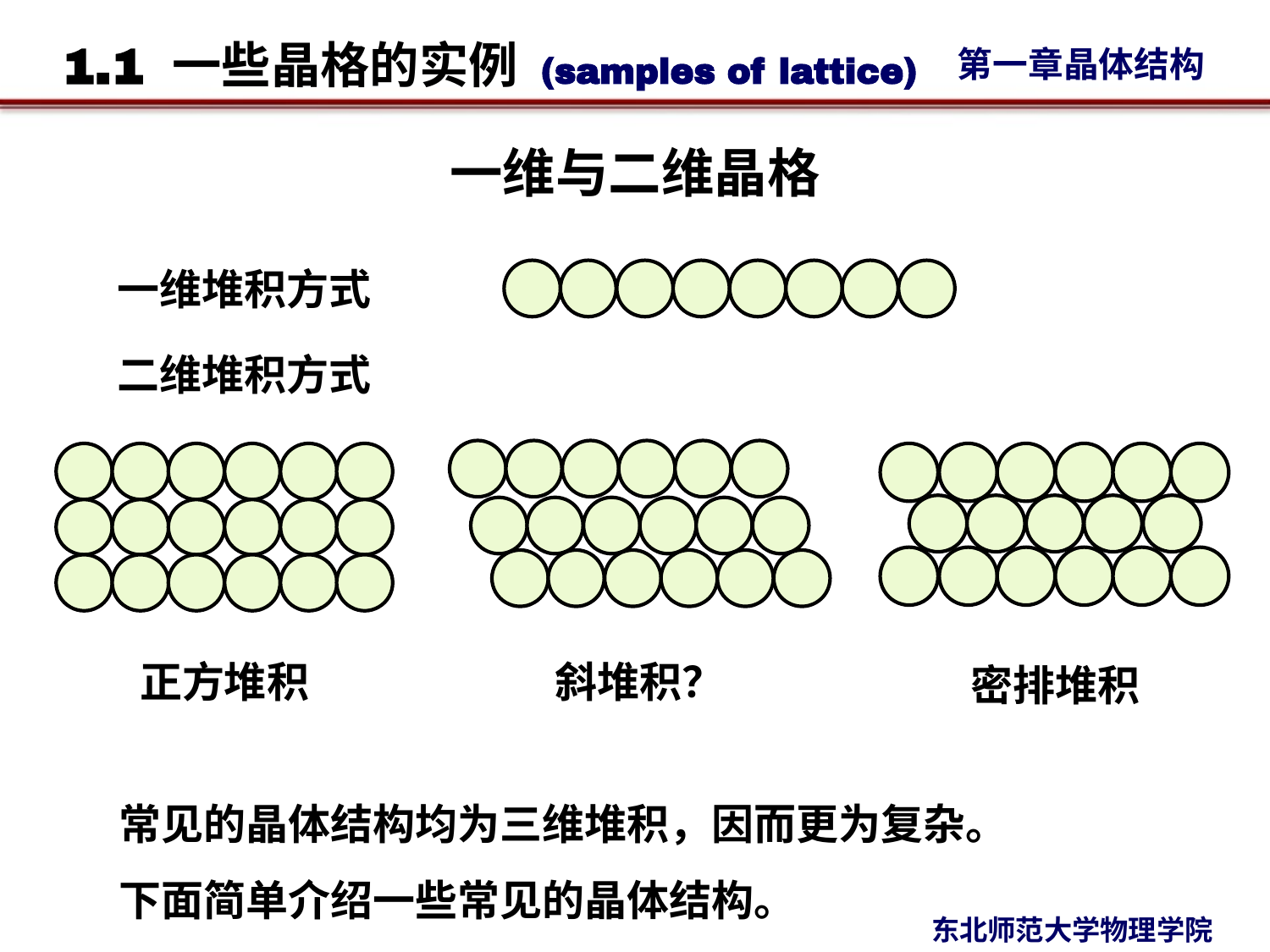

# 一维与二维晶格
一维堆积方式

二维堆积方式

斜堆积？

正方堆积

密排堆积
常见的晶体结构均为三维堆积，因而更为复杂。下面简单介绍一些常见的晶体结构。